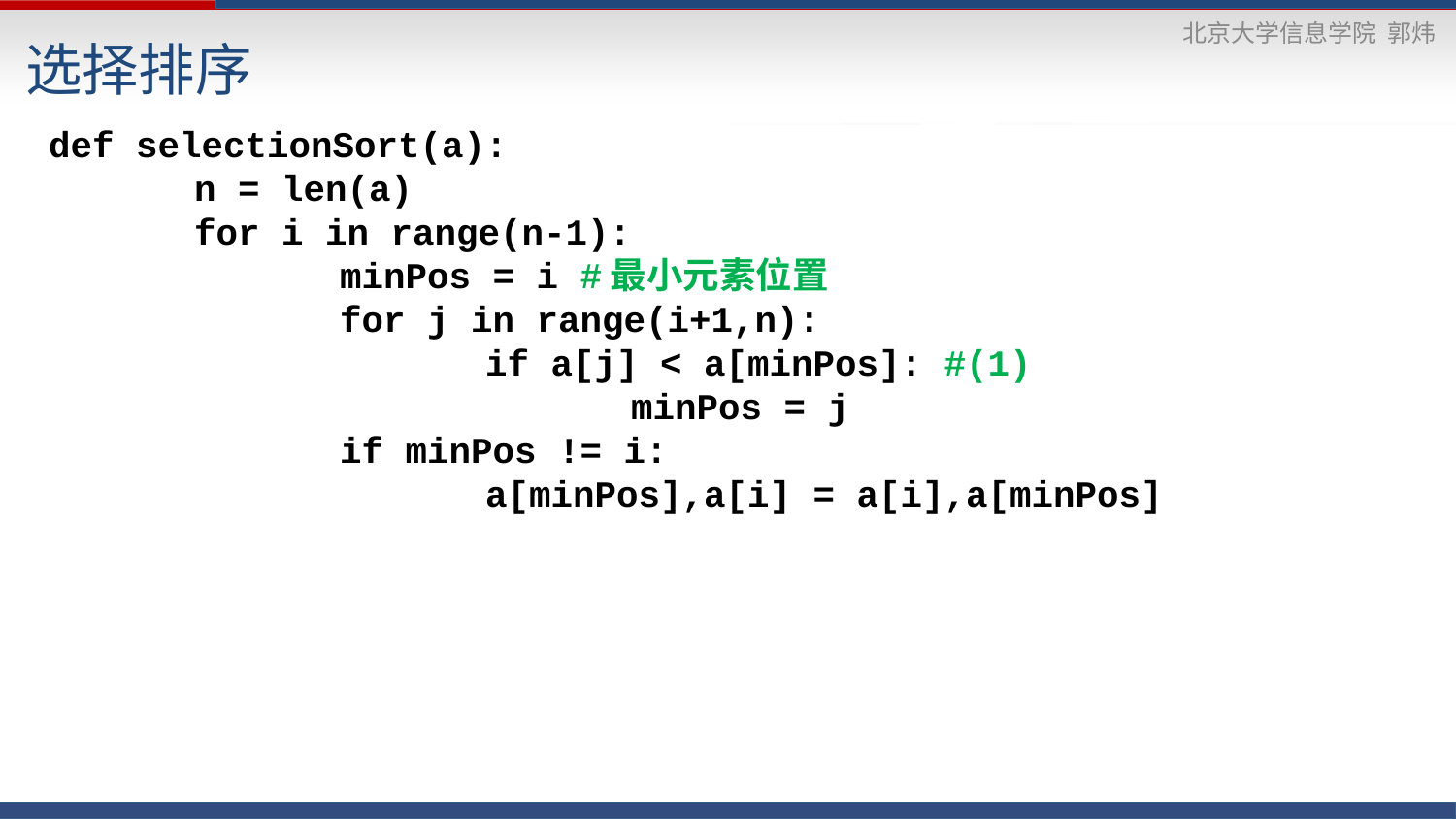

选择排序
def selectionSort(a):
	n = len(a)
	for i in range(n-1):
		minPos = i #最小元素位置
		for j in range(i+1,n):
			if a[j] < a[minPos]: #(1)
				minPos = j
		if minPos != i:
			a[minPos],a[i] = a[i],a[minPos]

17